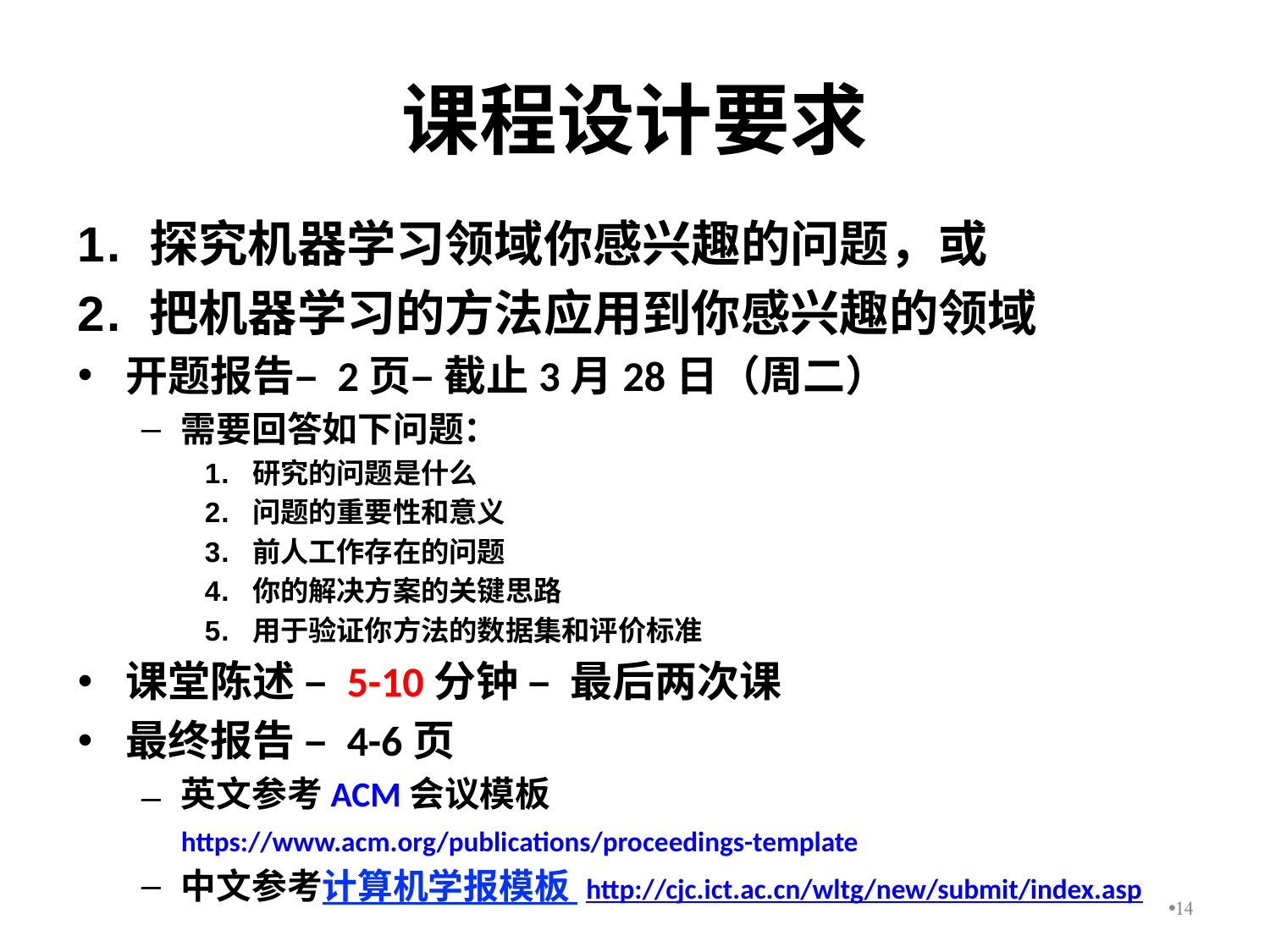

# 课程设计要求
探究机器学习领域你感兴趣的问题，或
把机器学习的方法应用到你感兴趣的领域
开题报告– 2页– 截止3月28日（周二）
需要回答如下问题：
研究的问题是什么
问题的重要性和意义
前人工作存在的问题
你的解决方案的关键思路
用于验证你方法的数据集和评价标准
课堂陈述 – 5-10分钟 –  最后两次课
最终报告 – 4-6页
英文参考ACM 会议模板 https://www.acm.org/publications/proceedings-template
中文参考计算机学报模板 http://cjc.ict.ac.cn/wltg/new/submit/index.asp
14